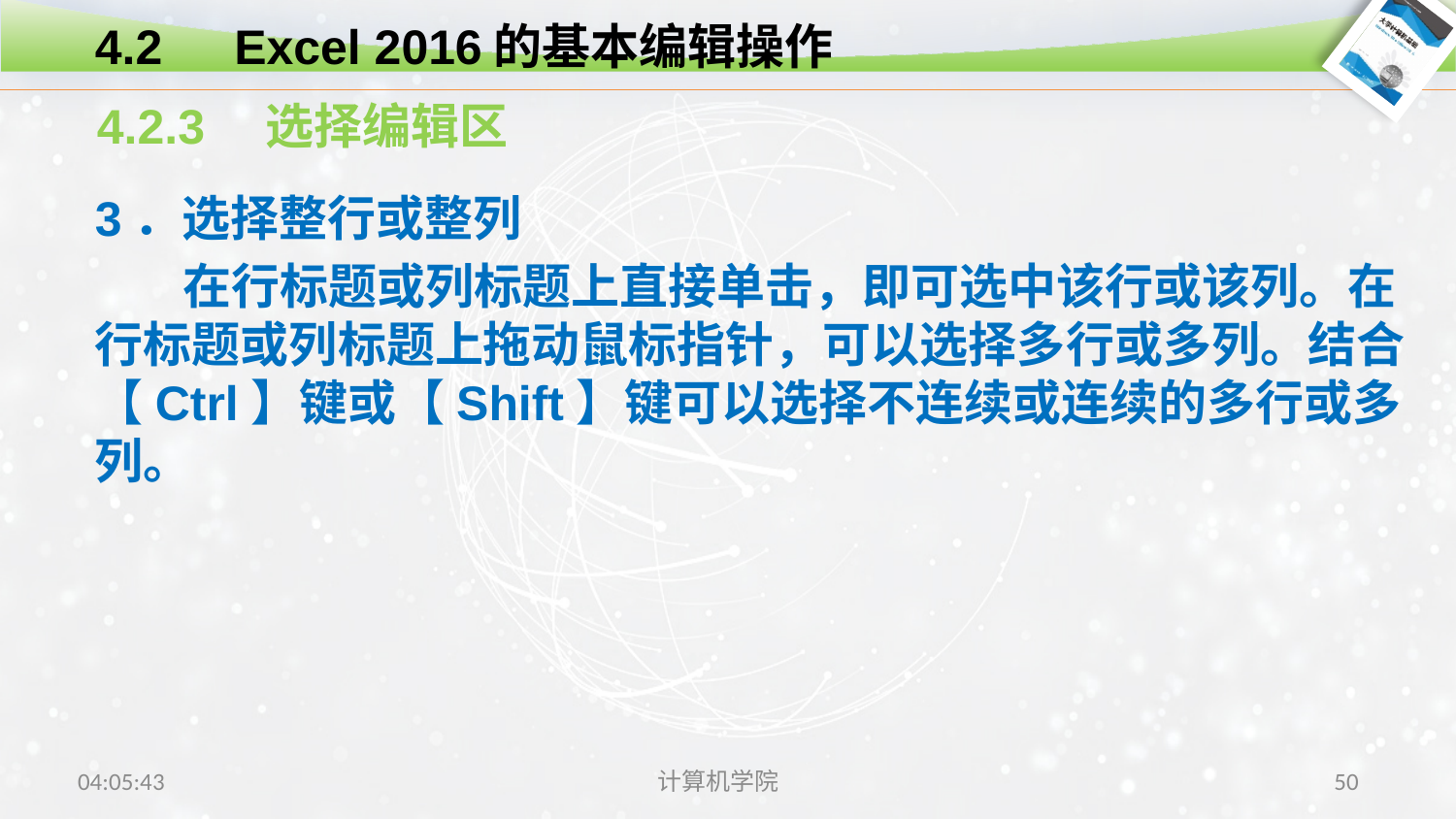

4.2　Excel 2016的基本编辑操作
4.2.3　选择编辑区

3．选择整行或整列
       在行标题或列标题上直接单击，即可选中该行或该列。在行标题或列标题上拖动鼠标指针，可以选择多行或多列。结合【Ctrl】键或【Shift】键可以选择不连续或连续的多行或多列。